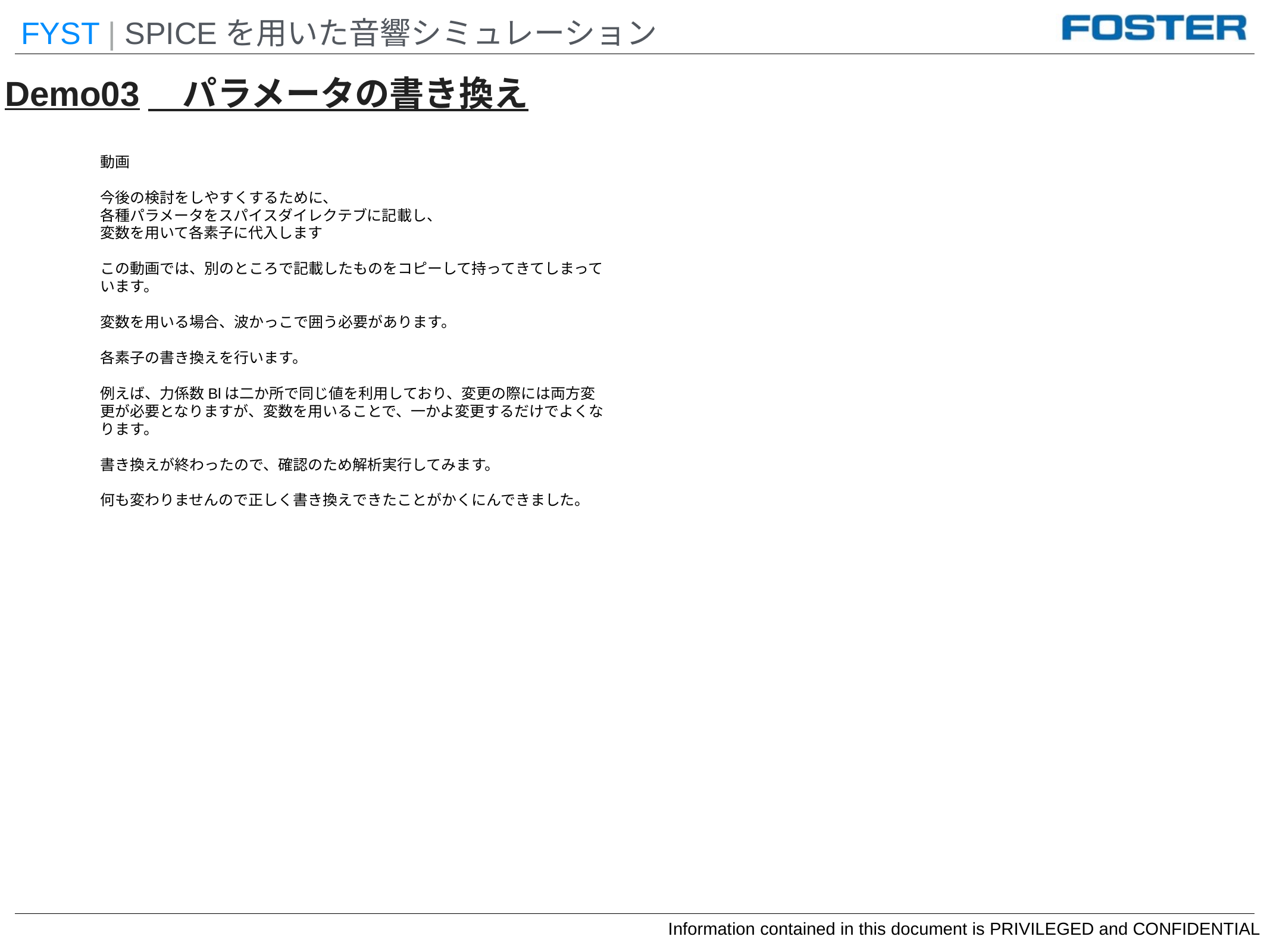

FYST | SPICEを用いた音響シミュレーション
Demo03　パラメータの書き換え
動画

今後の検討をしやすくするために、
各種パラメータをスパイスダイレクテブに記載し、
変数を用いて各素子に代入します

この動画では、別のところで記載したものをコピーして持ってきてしまっています。

変数を用いる場合、波かっこで囲う必要があります。

各素子の書き換えを行います。

例えば、力係数Blは二か所で同じ値を利用しており、変更の際には両方変更が必要となりますが、変数を用いることで、一かよ変更するだけでよくなります。

書き換えが終わったので、確認のため解析実行してみます。

何も変わりませんので正しく書き換えできたことがかくにんできました。